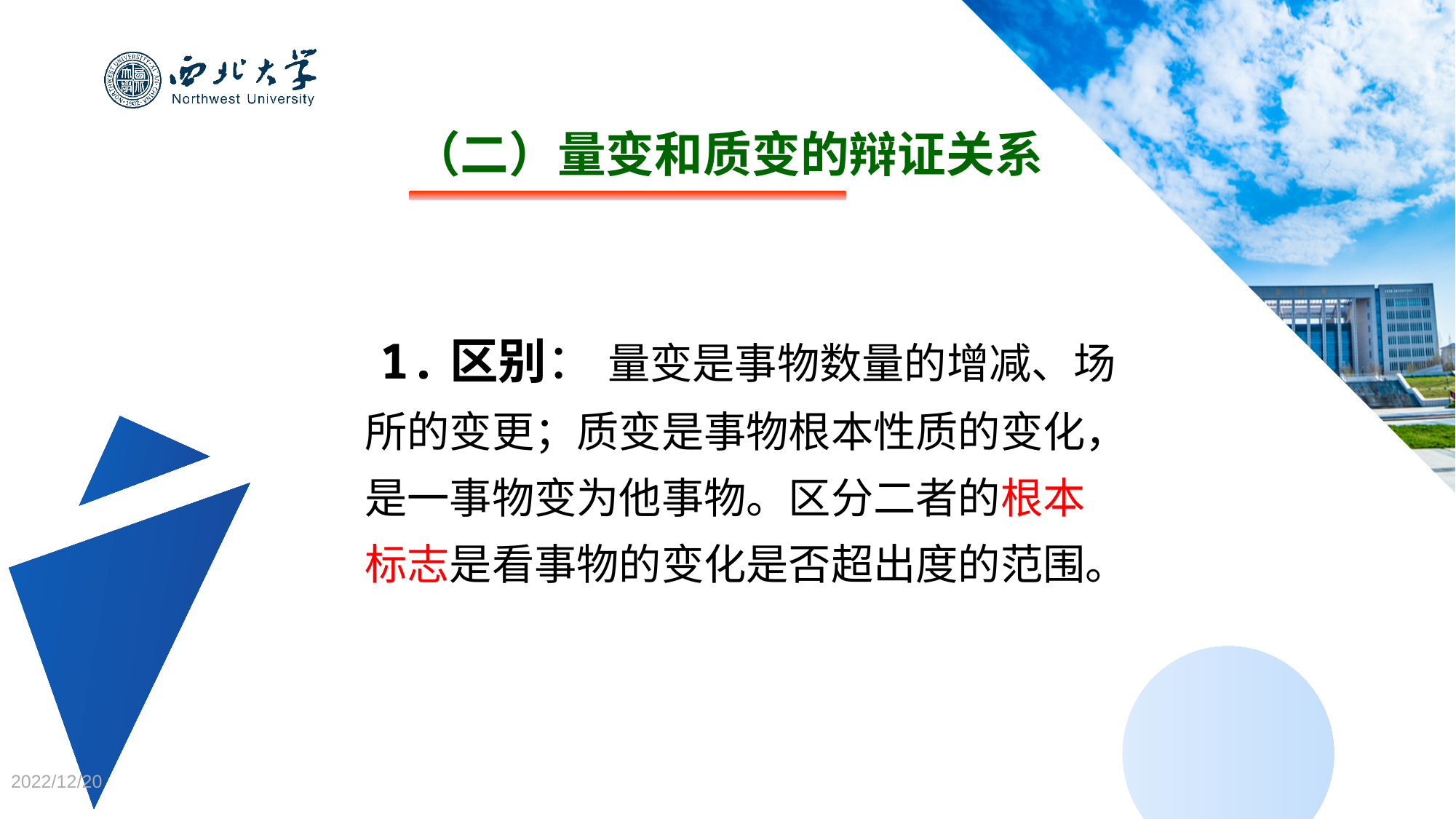

（二）量变和质变的辩证关系

 1.区别： 量变是事物数量的增减、场所的变更；质变是事物根本性质的变化，是一事物变为他事物。区分二者的根本标志是看事物的变化是否超出度的范围。

2022/12/20